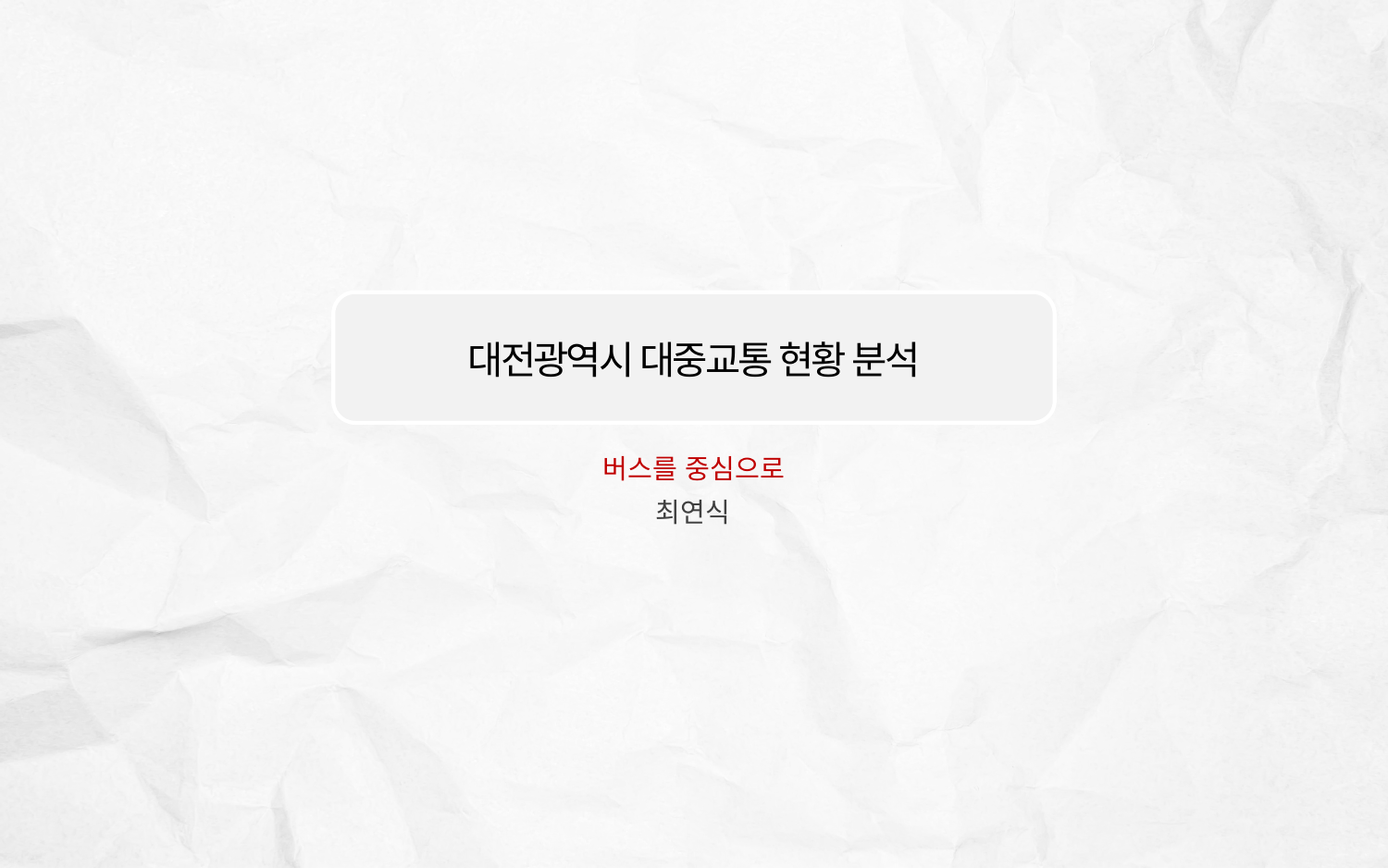

대전광역시 대중교통 현황 분석

버스를 중심으로
최연식